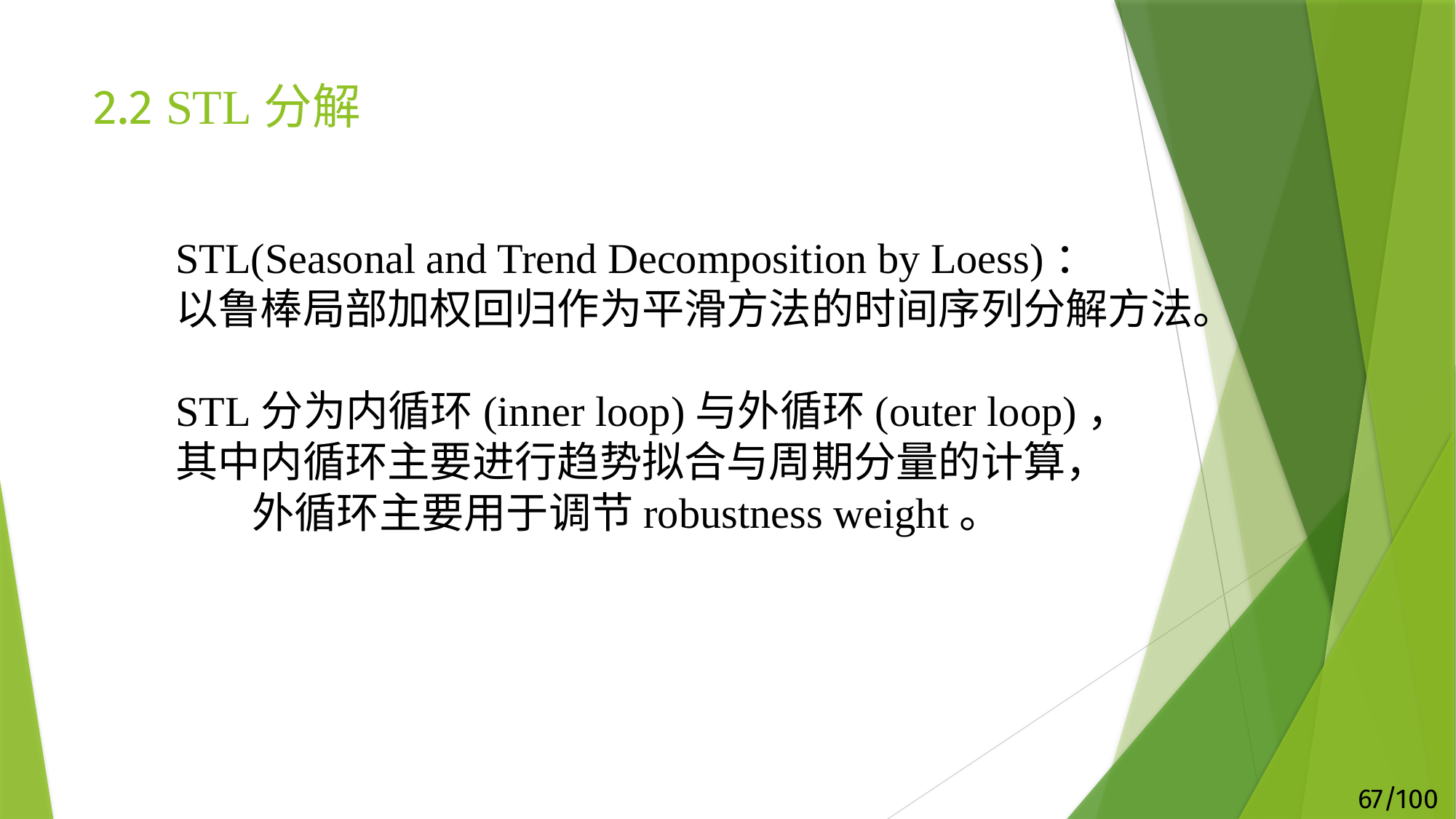

Yv=Tv+Sv+Rvv=1,⋯,NYv=Tv+Sv+Rvv=1,⋯,N
# 2.2 STL分解
STL(Seasonal and Trend Decomposition by Loess)：
以鲁棒局部加权回归作为平滑方法的时间序列分解方法。
STL分为内循环(inner loop)与外循环(outer loop)，
其中内循环主要进行趋势拟合与周期分量的计算，
       外循环主要用于调节robustness weight。

67/100